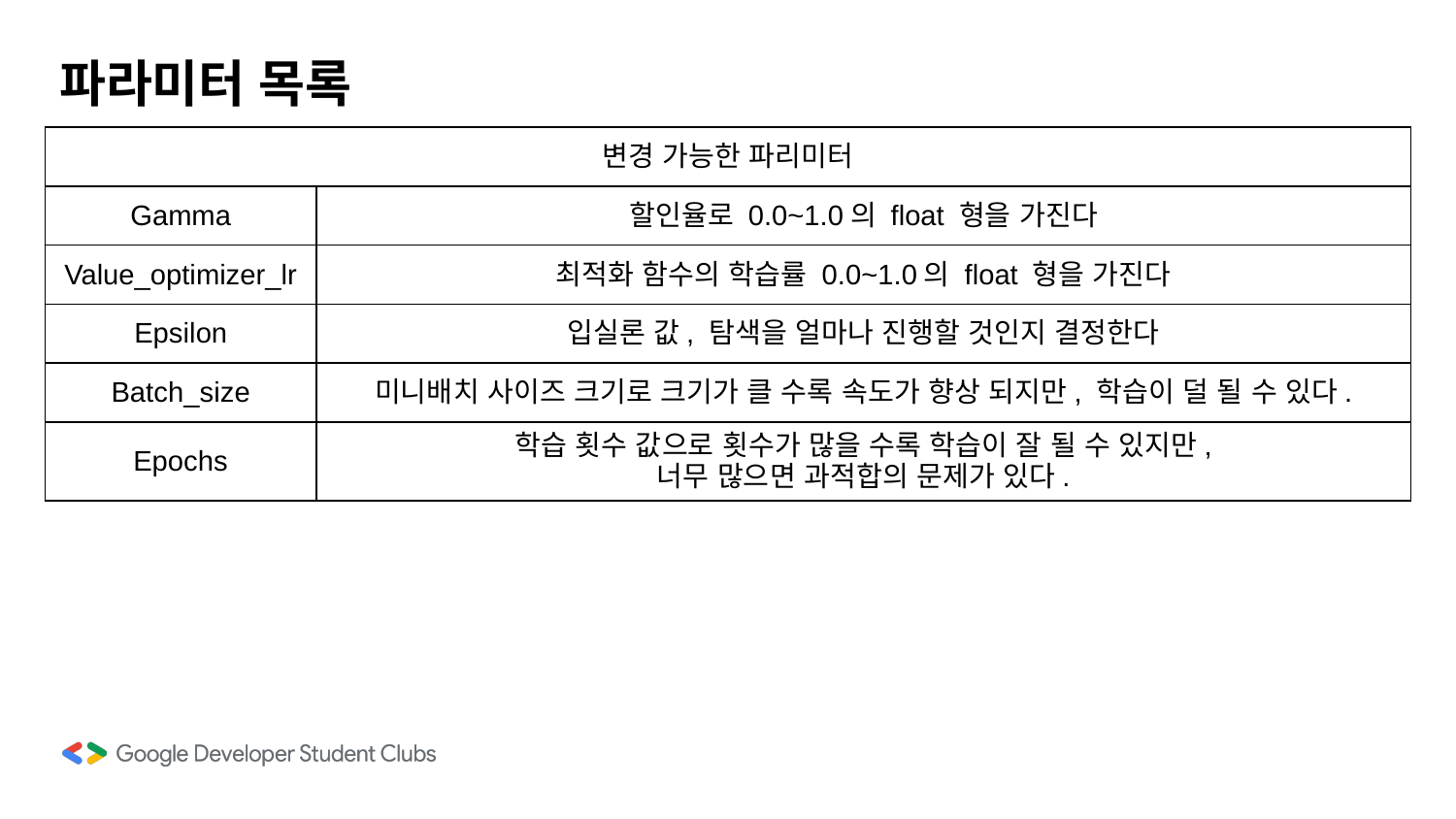

# 파라미터 목록
| 변경 가능한 파리미터 |  |
| --- | --- |
| Gamma | 할인율로 0.0~1.0의 float 형을 가진다 |
| Value\_optimizer\_lr | 최적화 함수의 학습률 0.0~1.0의 float 형을 가진다 |
| Epsilon | 입실론 값, 탐색을 얼마나 진행할 것인지 결정한다 |
| Batch\_size | 미니배치 사이즈 크기로 크기가 클 수록 속도가 향상 되지만, 학습이 덜 될 수 있다. |
| Epochs | 학습 횟수 값으로 횟수가 많을 수록 학습이 잘 될 수 있지만, 너무 많으면 과적합의 문제가 있다. |